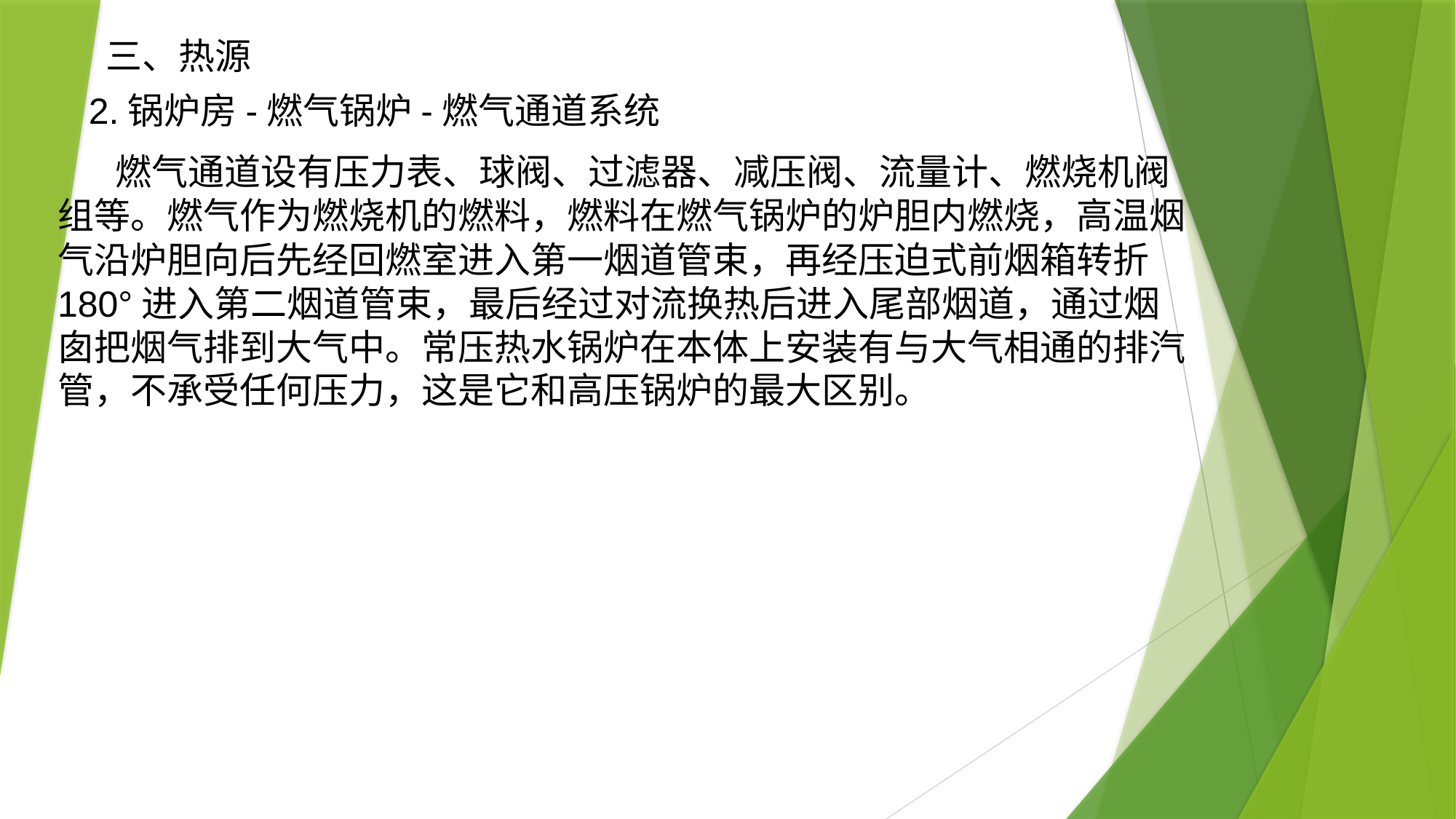

# 三、热源
2.锅炉房-燃气锅炉-燃气通道系统

      燃气通道设有压力表、球阀、过滤器、减压阀、流量计、燃烧机阀组等。燃气作为燃烧机的燃料，燃料在燃气锅炉的炉胆内燃烧，高温烟气沿炉胆向后先经回燃室进入第一烟道管束，再经压迫式前烟箱转折180°进入第二烟道管束，最后经过对流换热后进入尾部烟道，通过烟囱把烟气排到大气中。常压热水锅炉在本体上安装有与大气相通的排汽管，不承受任何压力，这是它和高压锅炉的最大区别。